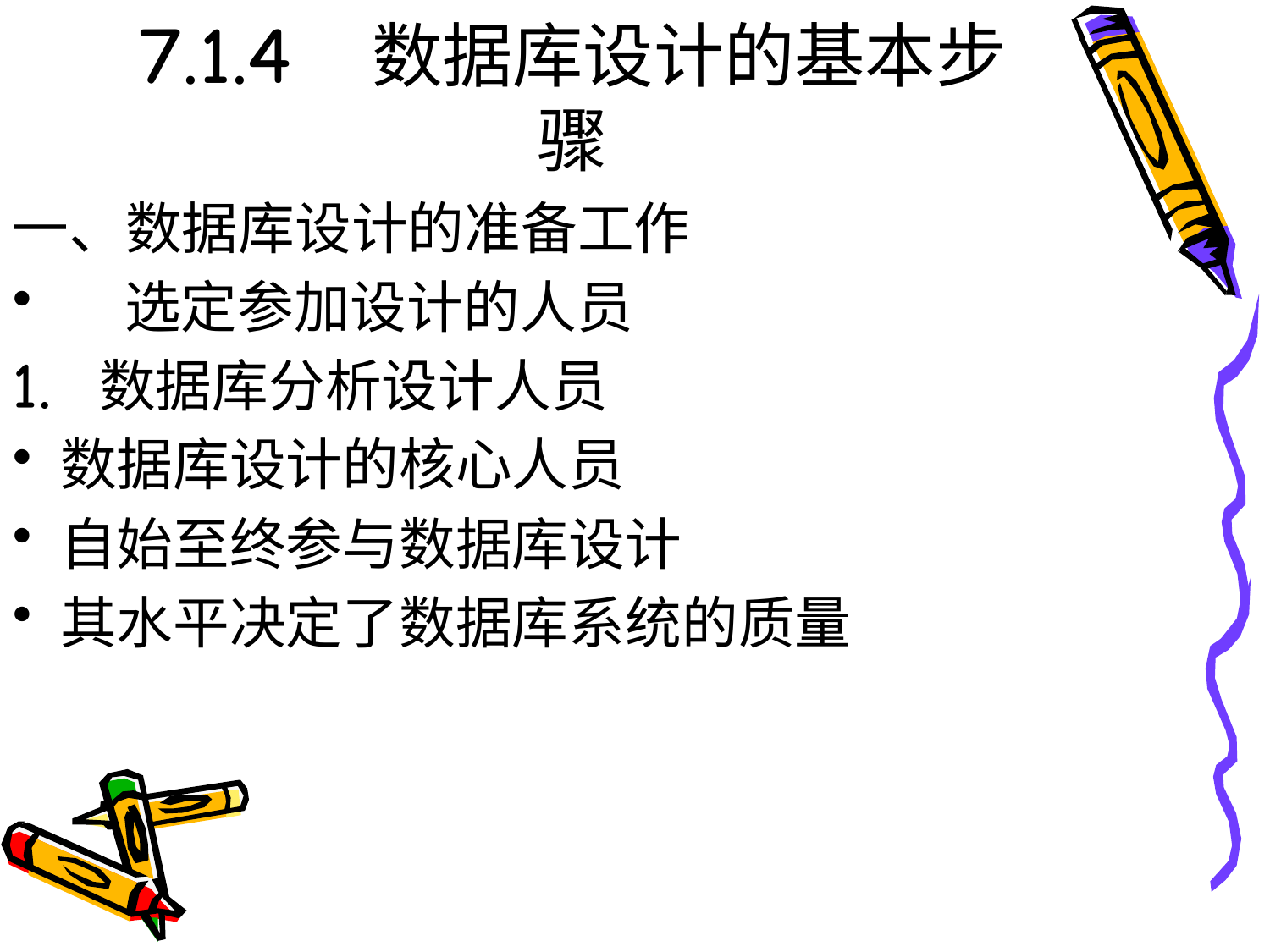

# 7.1.4   数据库设计的基本步骤
一、数据库设计的准备工作
    选定参加设计的人员
1.  数据库分析设计人员
数据库设计的核心人员
自始至终参与数据库设计
其水平决定了数据库系统的质量